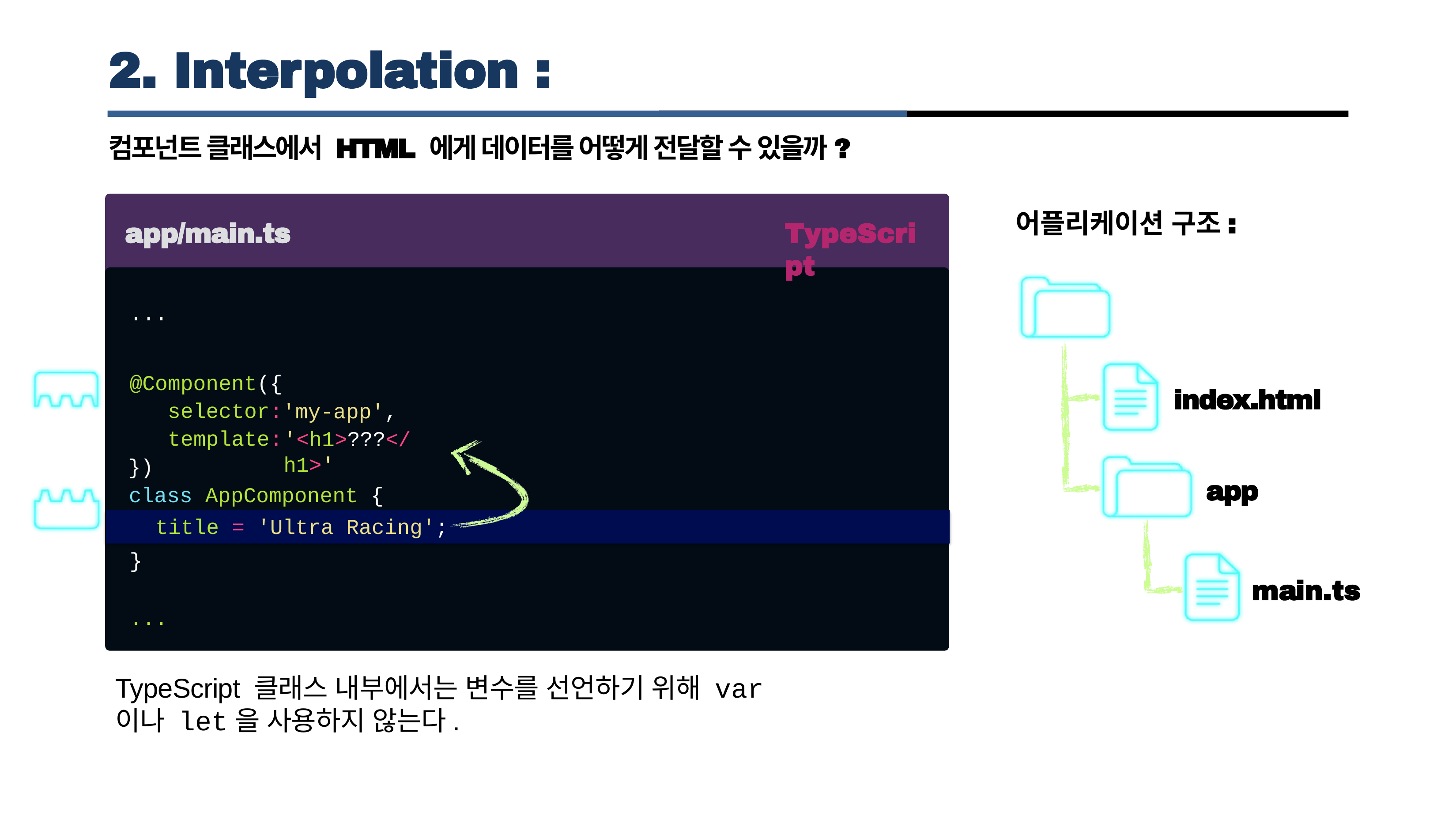

# 2. Interpolation :
컴포넌트 클래스에서 HTML 에게 데이터를 어떻게 전달할 수 있을까?

어플리케이션 구조:

index.html

app

main.ts

app/main.ts
TypeScript

...
@Component({  selector:  template:
})

'my-app',
'<h1>???</h1>'

class AppComponent {

title = 'Ultra Racing';
}

...

TypeScript 클래스 내부에서는 변수를 선언하기 위해 var 이나 let을 사용하지 않는다.